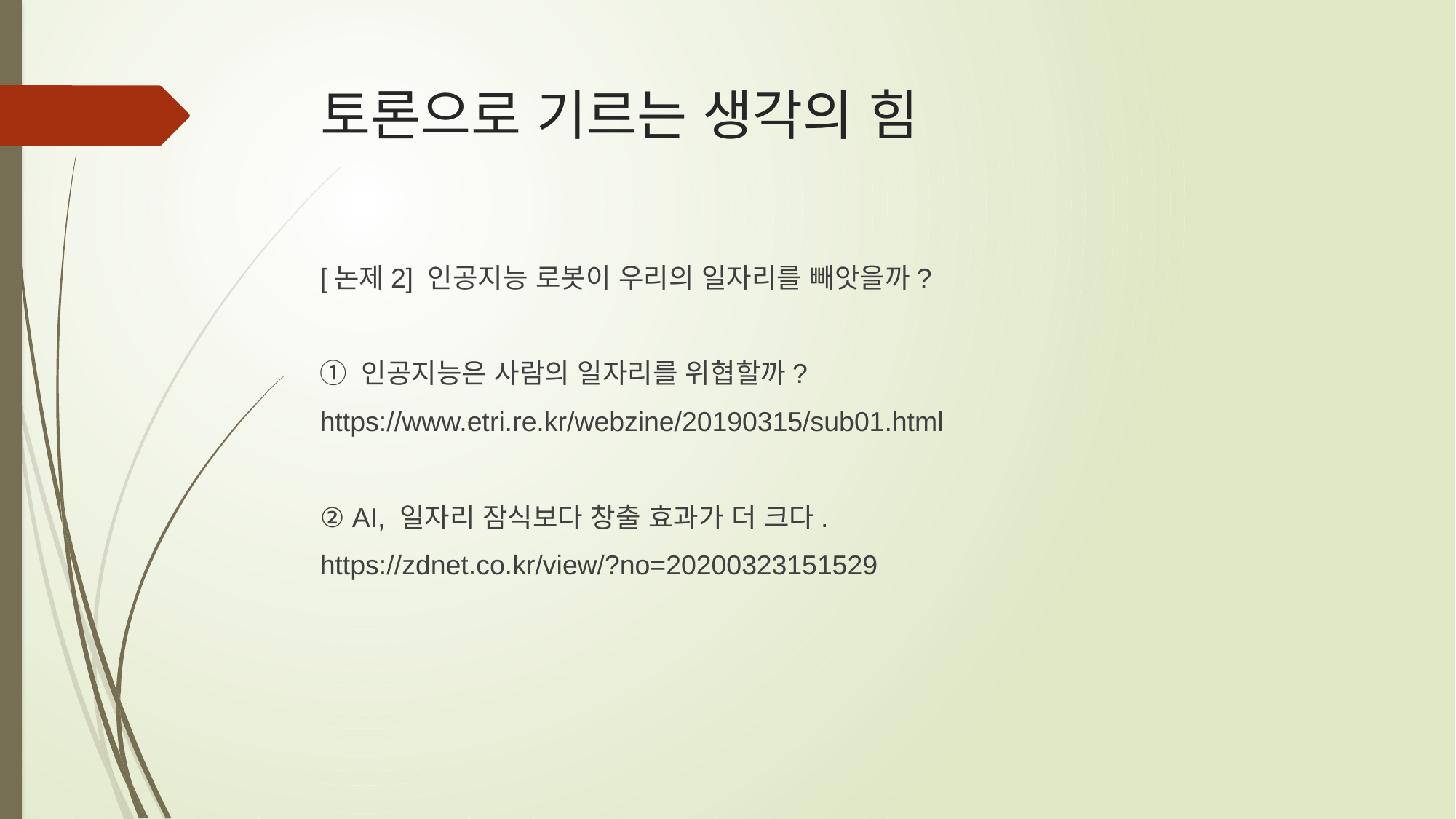

# 토론으로 기르는 생각의 힘
[논제2] 인공지능 로봇이 우리의 일자리를 빼앗을까?

① 인공지능은 사람의 일자리를 위협할까?
https://www.etri.re.kr/webzine/20190315/sub01.html

② AI, 일자리 잠식보다 창출 효과가 더 크다.
https://zdnet.co.kr/view/?no=20200323151529